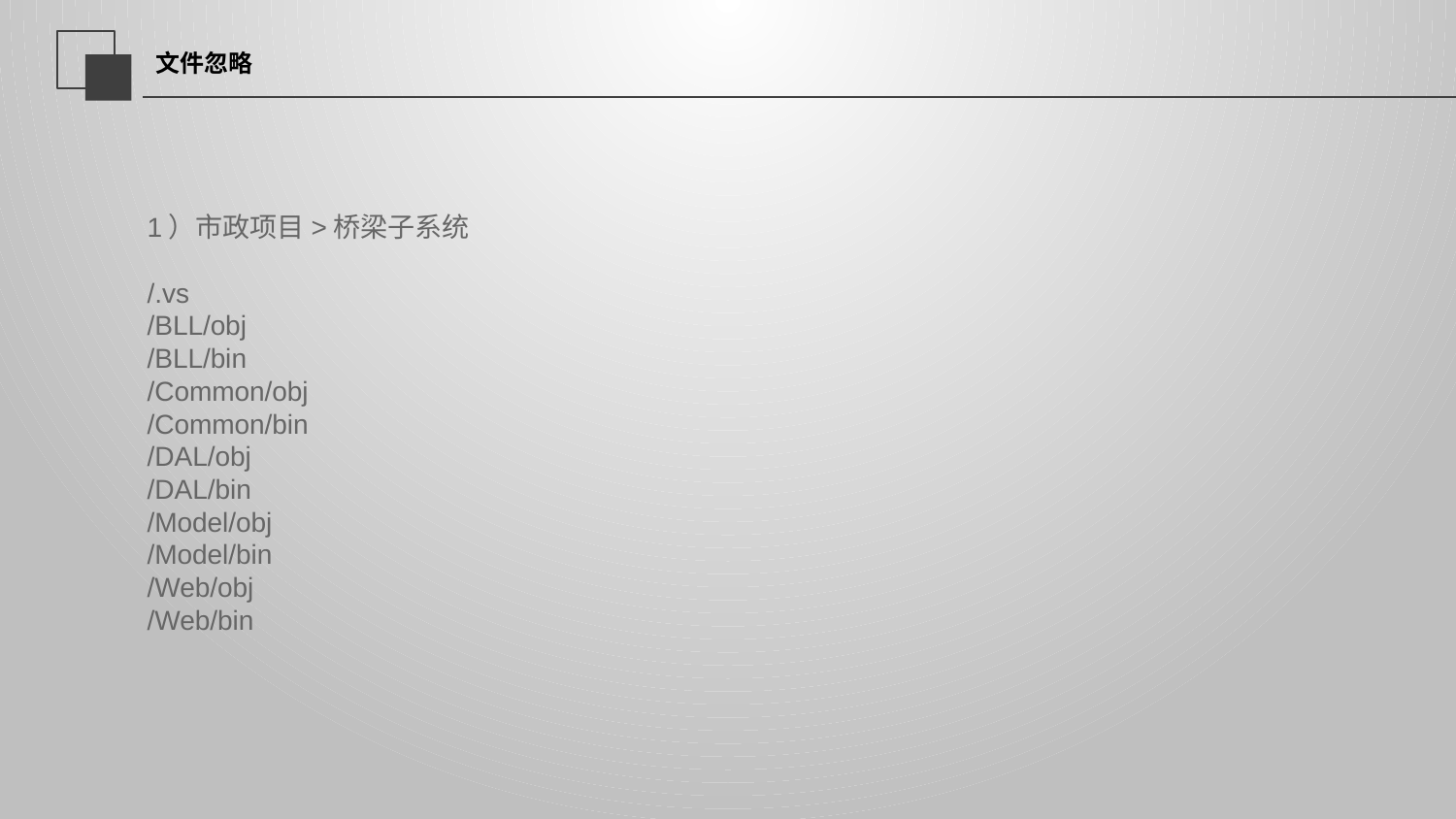

延迟符
# 文件忽略
1）市政项目>桥梁子系统

/.vs
/BLL/obj
/BLL/bin
/Common/obj
/Common/bin
/DAL/obj
/DAL/bin
/Model/obj
/Model/bin
/Web/obj
/Web/bin